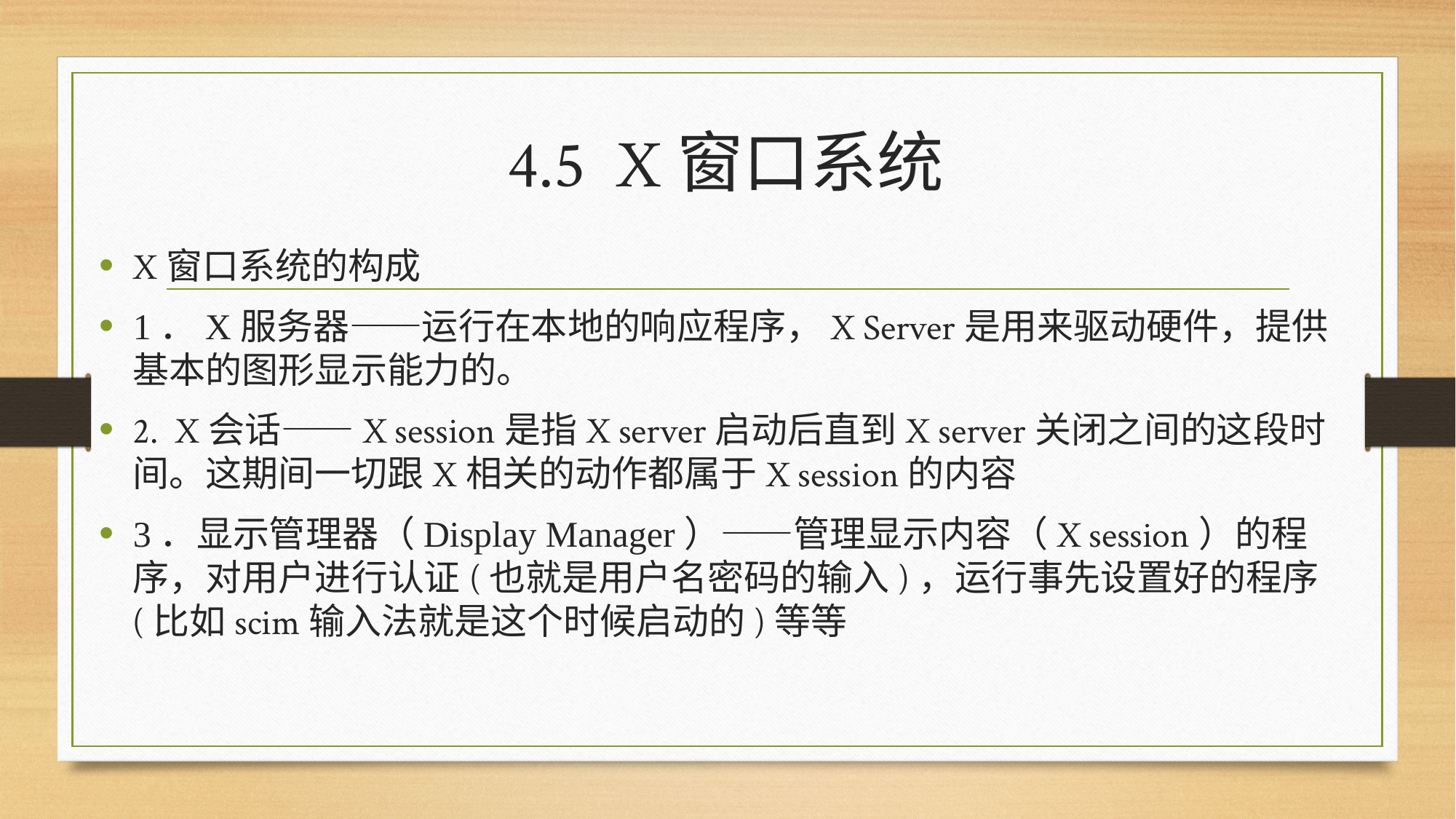

# 4.5  X窗口系统
X窗口系统的构成
1．X服务器——运行在本地的响应程序，X Server是用来驱动硬件，提供基本的图形显示能力的。
2.  X会话——X session是指X server启动后直到X server关闭之间的这段时间。这期间一切跟X相关的动作都属于X session的内容
3．显示管理器（Display Manager）——管理显示内容（X session）的程序，对用户进行认证(也就是用户名密码的输入)，运行事先设置好的程序(比如scim输入法就是这个时候启动的)等等